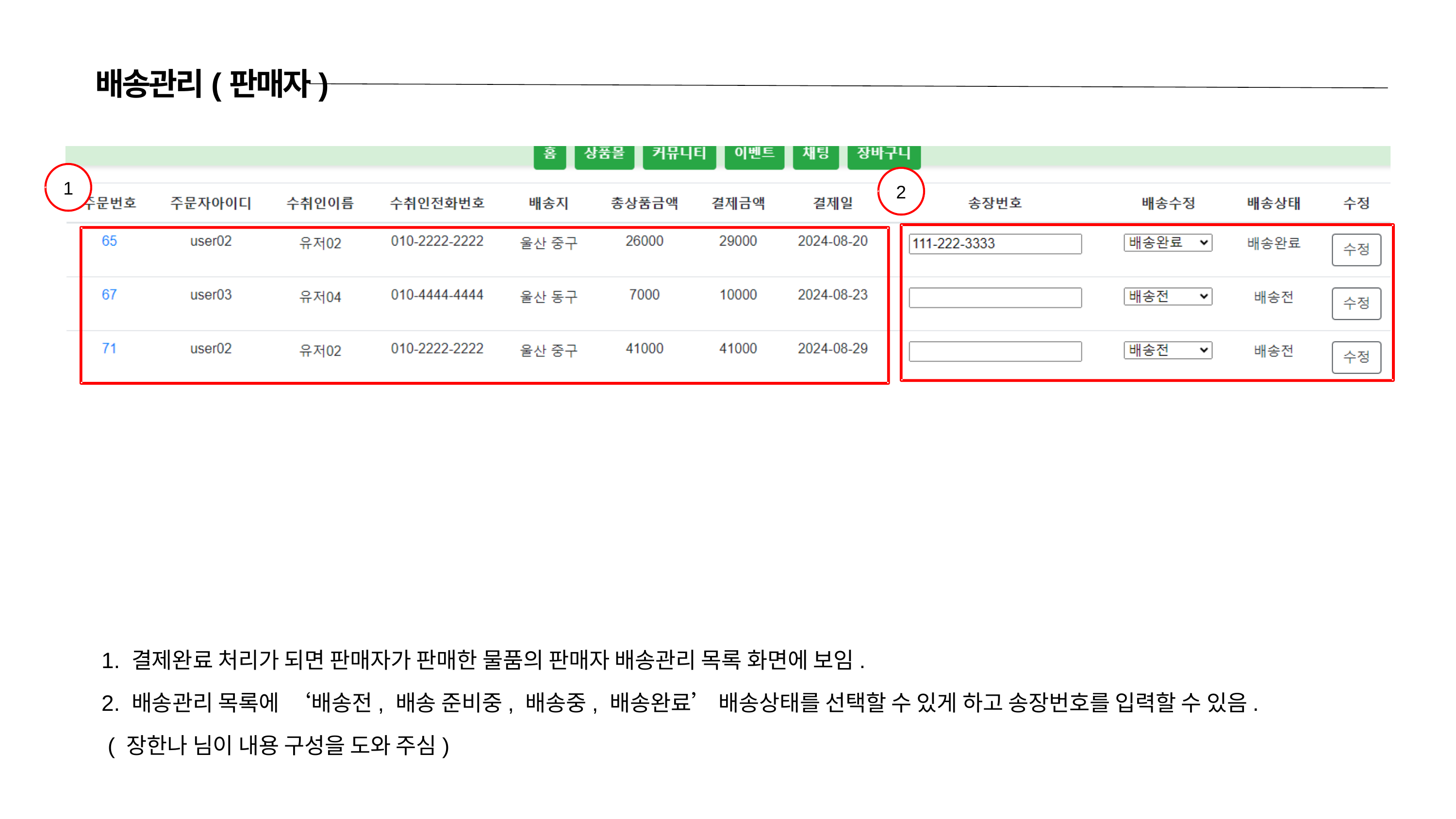

배송관리(판매자)

1

2

 1. 결제완료 처리가 되면 판매자가 판매한 물품의 판매자 배송관리 목록 화면에 보임.
 2. 배송관리 목록에  ‘배송전, 배송 준비중, 배송중, 배송완료’ 배송상태를 선택할 수 있게 하고 송장번호를 입력할 수 있음.
  ( 장한나 님이 내용 구성을 도와 주심)